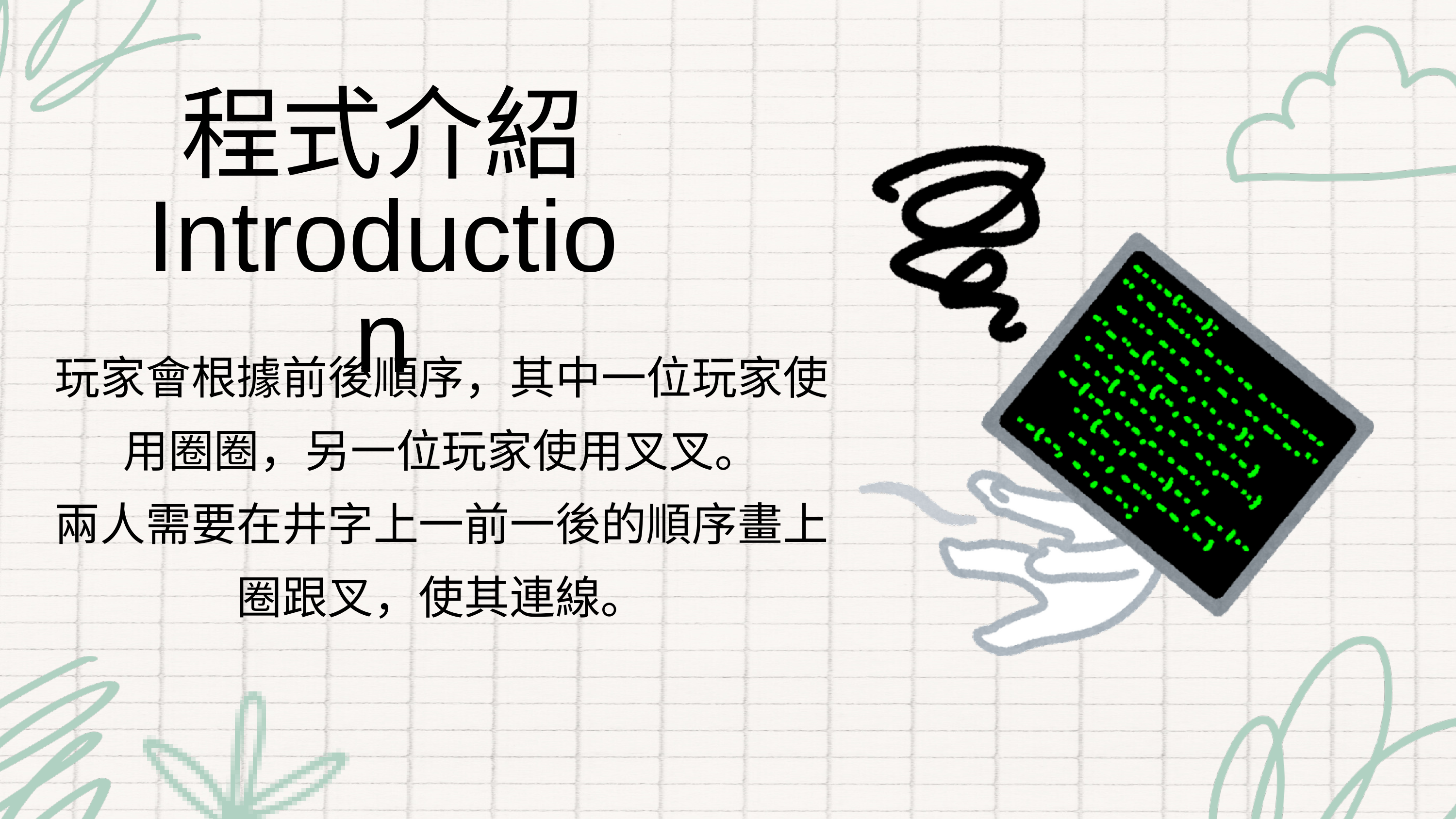

程式介紹
Introduction

玩家會根據前後順序，其中一位玩家使用圈圈，另一位玩家使用叉叉。
兩人需要在井字上一前一後的順序畫上圈跟叉，使其連線。